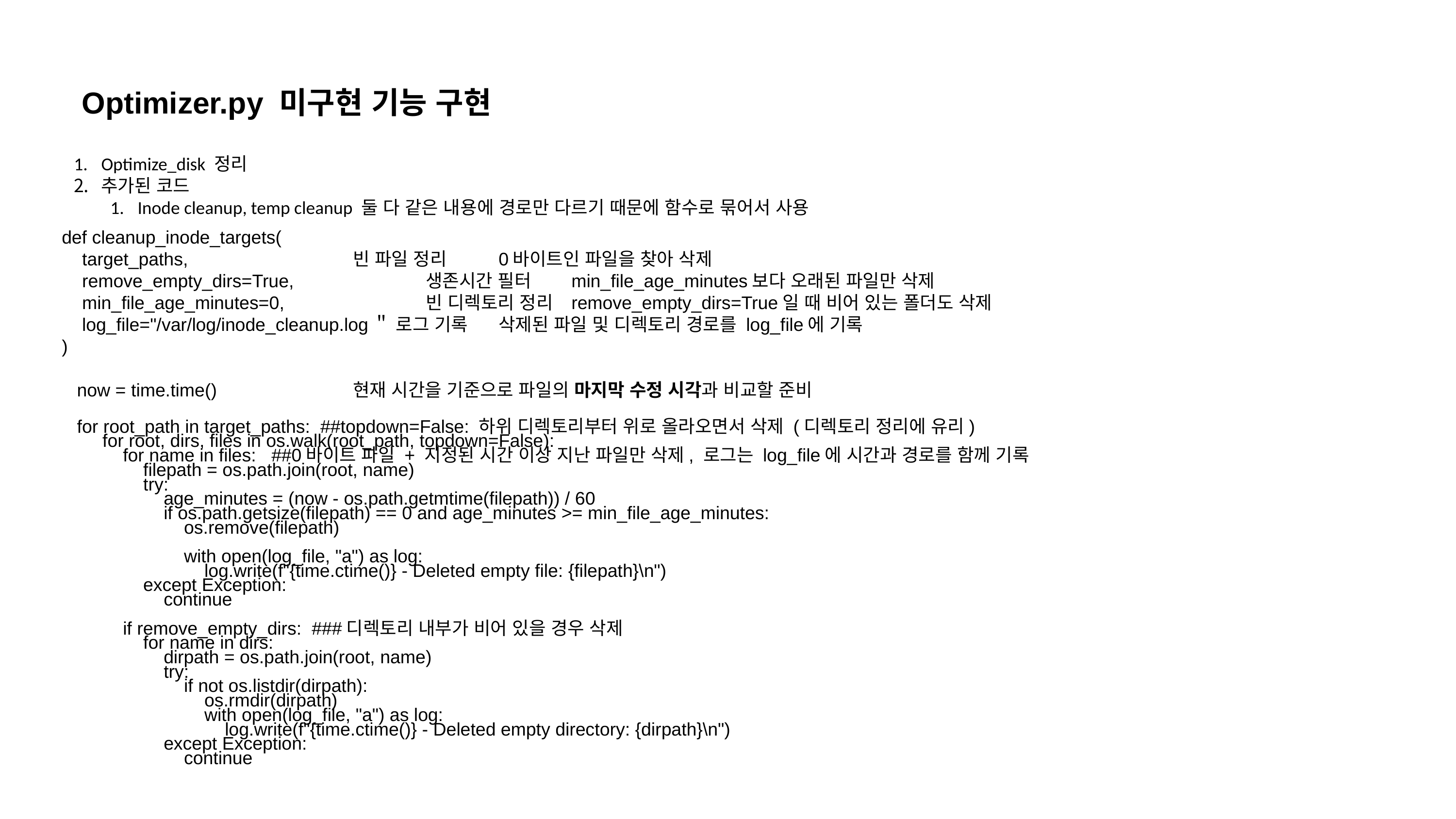

Optimizer.py 미구현 기능 구현
Optimize_disk 정리
추가된 코드
Inode cleanup, temp cleanup 둘 다 같은 내용에 경로만 다르기 때문에 함수로 묶어서 사용
def cleanup_inode_targets(
    target_paths,			빈 파일 정리	0바이트인 파일을 찾아 삭제
    remove_empty_dirs=True,		생존시간 필터	min_file_age_minutes보다 오래된 파일만 삭제
    min_file_age_minutes=0,		빈 디렉토리 정리	remove_empty_dirs=True일 때 비어 있는 폴더도 삭제
    log_file="/var/log/inode_cleanup.log＂ 로그 기록	삭제된 파일 및 디렉토리 경로를 log_file에 기록
)

   now = time.time() 		현재 시간을 기준으로 파일의 마지막 수정 시각과 비교할 준비

   for root_path in target_paths:  ##topdown=False: 하위 디렉토리부터 위로 올라오면서 삭제 (디렉토리 정리에 유리)
        for root, dirs, files in os.walk(root_path, topdown=False):
            for name in files:   ##0바이트 파일 + 지정된 시간 이상 지난 파일만 삭제, 로그는 log_file에 시간과 경로를 함께 기록
                filepath = os.path.join(root, name)
                try:
                    age_minutes = (now - os.path.getmtime(filepath)) / 60
                    if os.path.getsize(filepath) == 0 and age_minutes >= min_file_age_minutes:
                        os.remove(filepath)

                        with open(log_file, "a") as log:
                            log.write(f"{time.ctime()} - Deleted empty file: {filepath}\n")
                except Exception:
                    continue
            if remove_empty_dirs:  ###디렉토리 내부가 비어 있을 경우 삭제
                for name in dirs:
                    dirpath = os.path.join(root, name)
                    try:
                        if not os.listdir(dirpath):
                            os.rmdir(dirpath)
                            with open(log_file, "a") as log:
                                log.write(f"{time.ctime()} - Deleted empty directory: {dirpath}\n")
                    except Exception:
                        continue